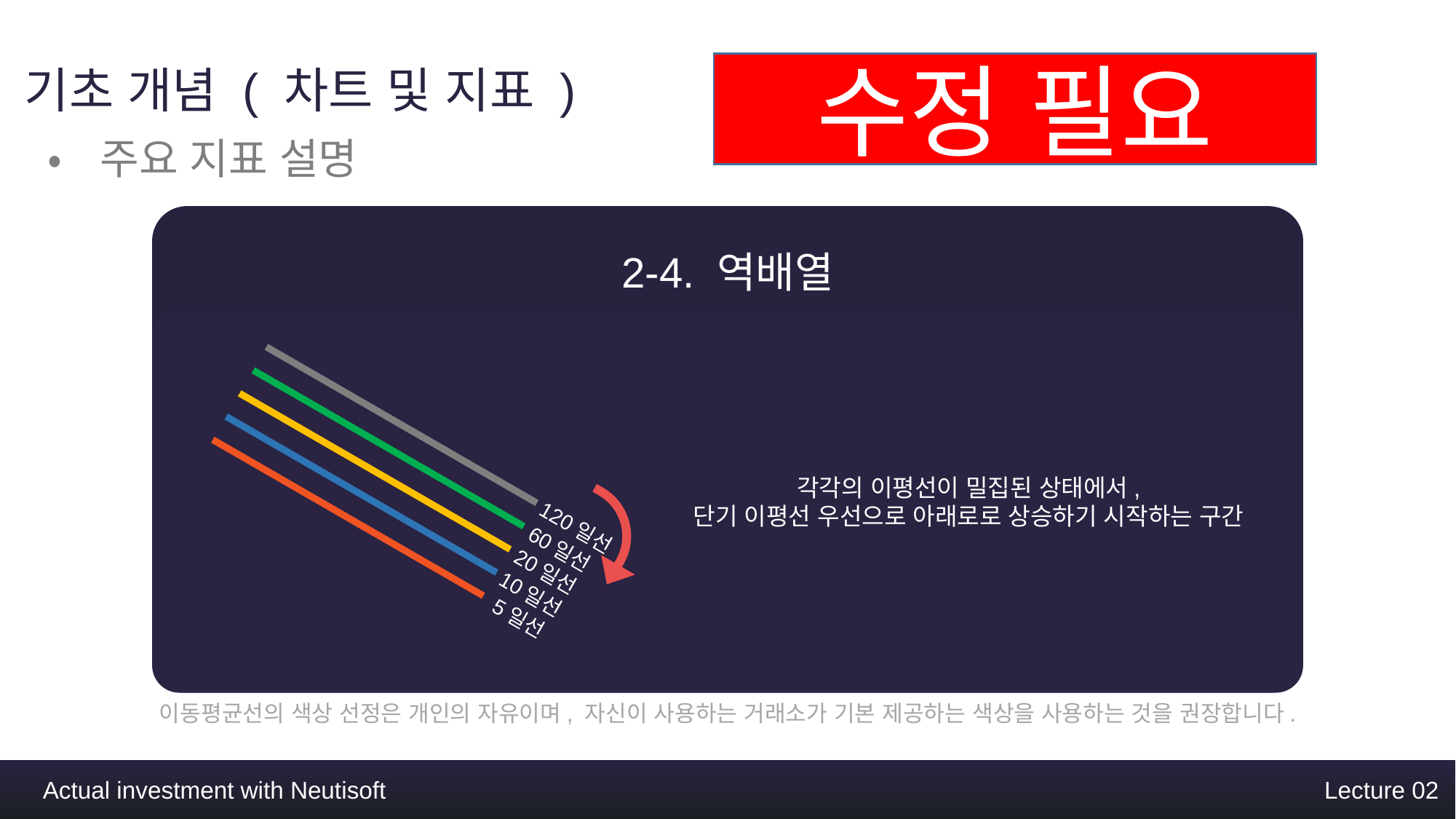

수정 필요
기초 개념 ( 차트 및 지표 )
•주요 지표 설명

2-4. 역배열

120일선
60일선
20일선
10일선
5일선

각각의 이평선이 밀집된 상태에서,
단기 이평선 우선으로 아래로로 상승하기 시작하는 구간
이동평균선의 색상 선정은 개인의 자유이며, 자신이 사용하는 거래소가 기본 제공하는 색상을 사용하는 것을 권장합니다.

Actual investment with Neutisoft
Lecture 02